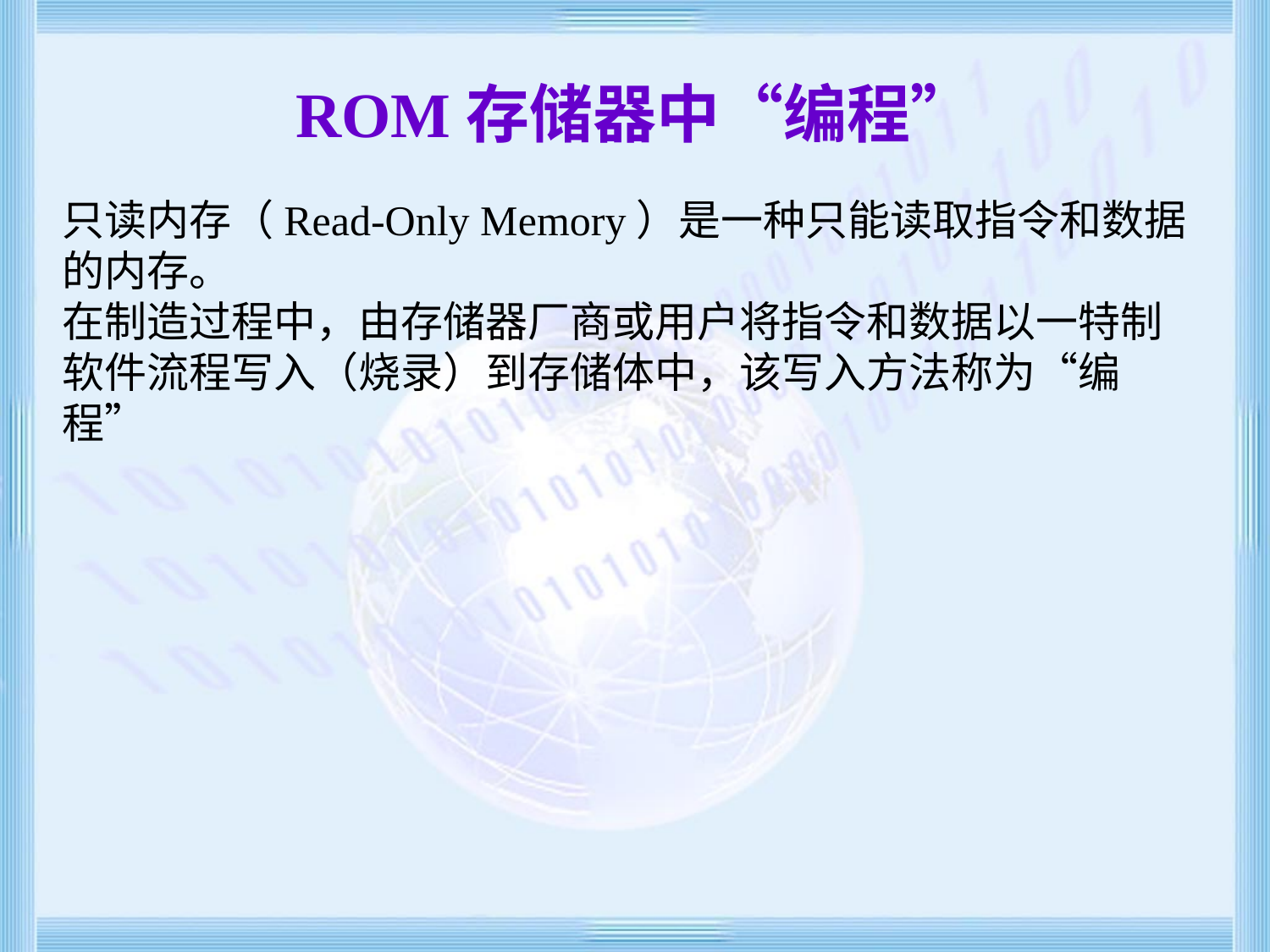

# ROM存储器中“编程”
只读内存（Read-Only Memory）是一种只能读取指令和数据的内存。
在制造过程中，由存储器厂商或用户将指令和数据以一特制软件流程写入（烧录）到存储体中，该写入方法称为“编程”

67